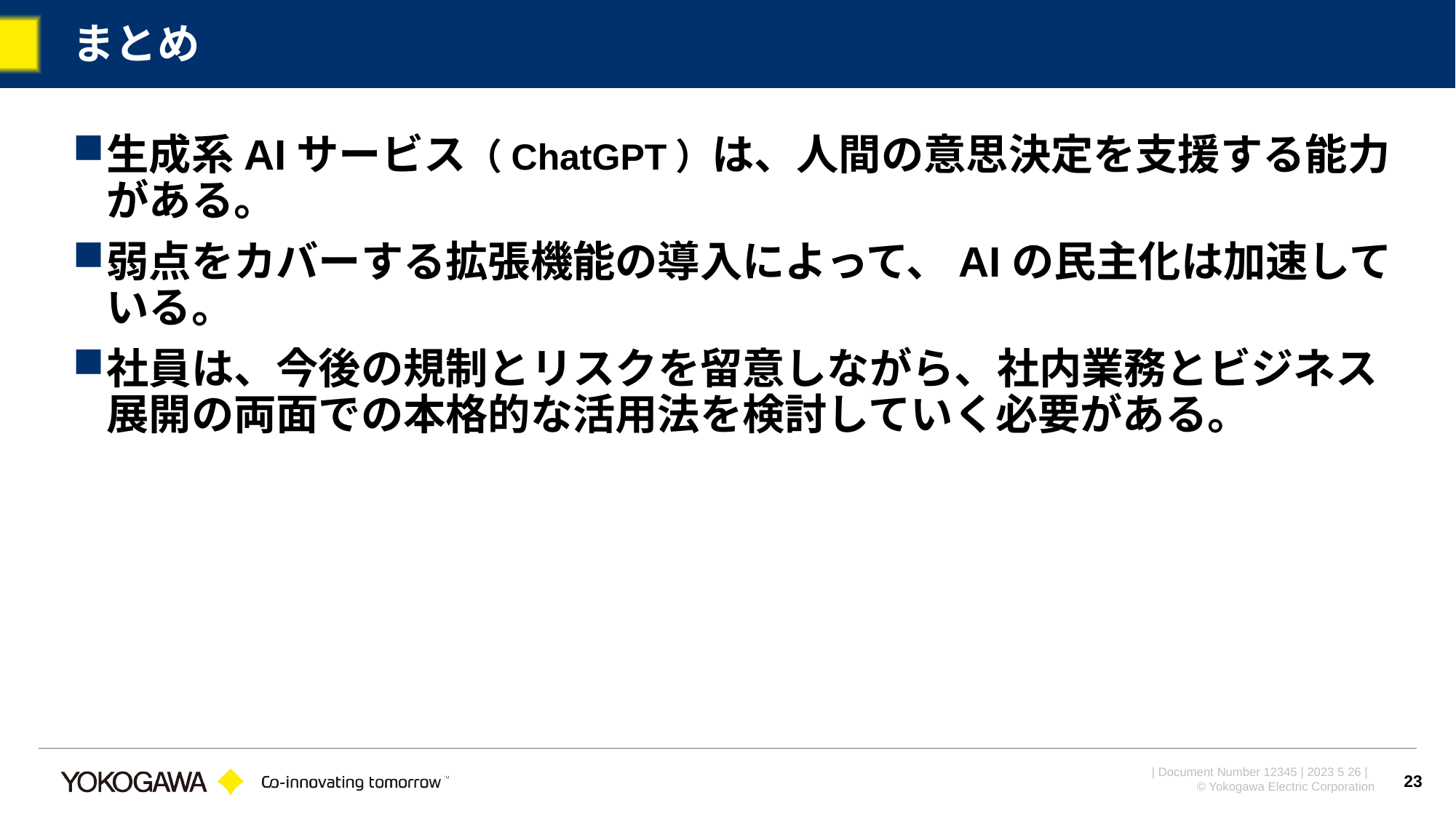

# まとめ
生成系AIサービス（ChatGPT）は、人間の意思決定を支援する能力がある。
弱点をカバーする拡張機能の導入によって、AIの民主化は加速している。
社員は、今後の規制とリスクを留意しながら、社内業務とビジネス展開の両面での本格的な活用法を検討していく必要がある。
23